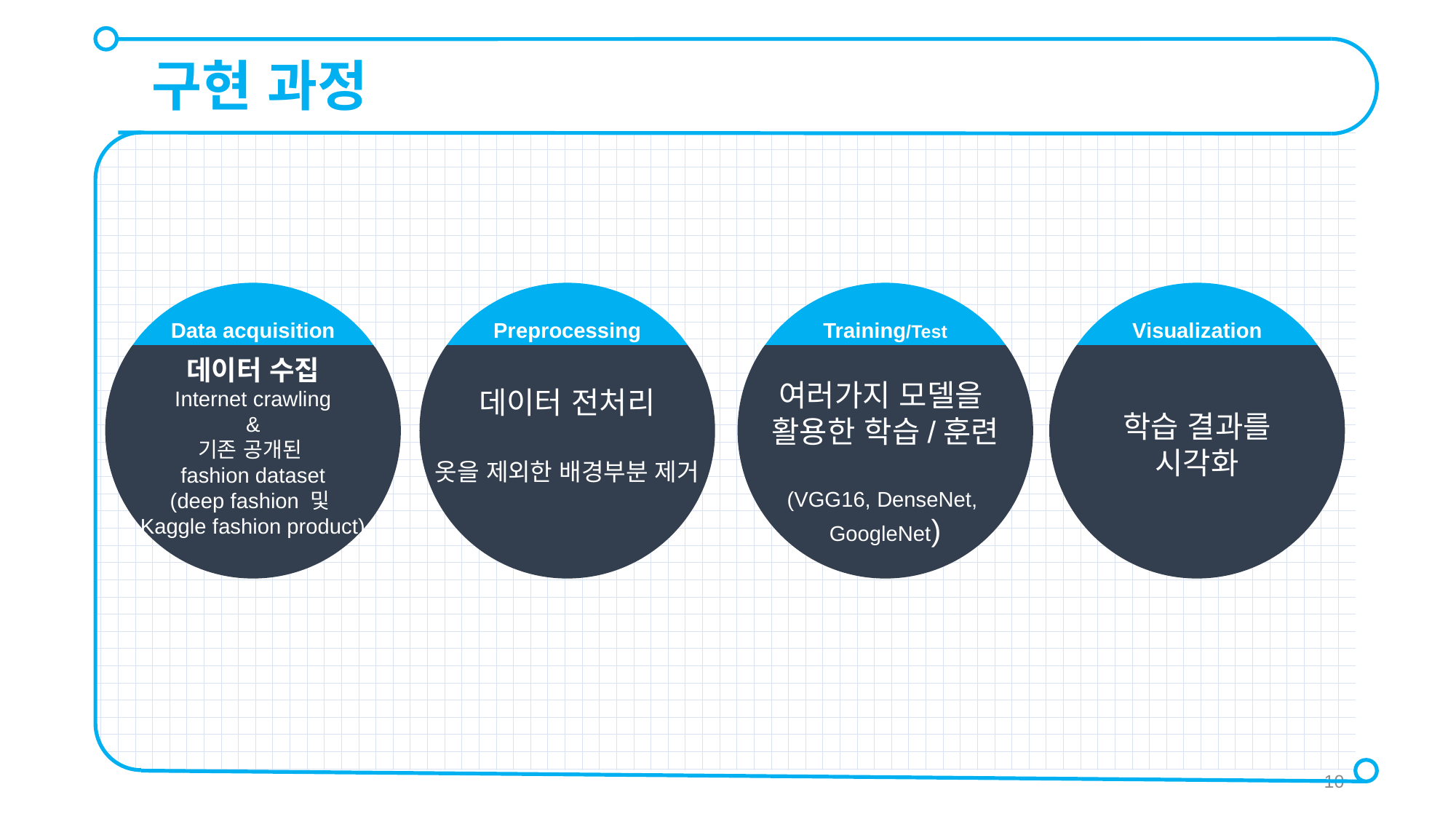

구현 과정

Data acquisition
Preprocessing
Training/Test
Visualization
데이터 수집
Internet crawling
&
기존 공개된
fashion dataset
(deep fashion 및
Kaggle fashion product)

데이터 전처리

옷을 제외한 배경부분 제거

여러가지 모델을
활용한 학습/훈련

(VGG16, DenseNet,
GoogleNet)
학습 결과를
시각화

10